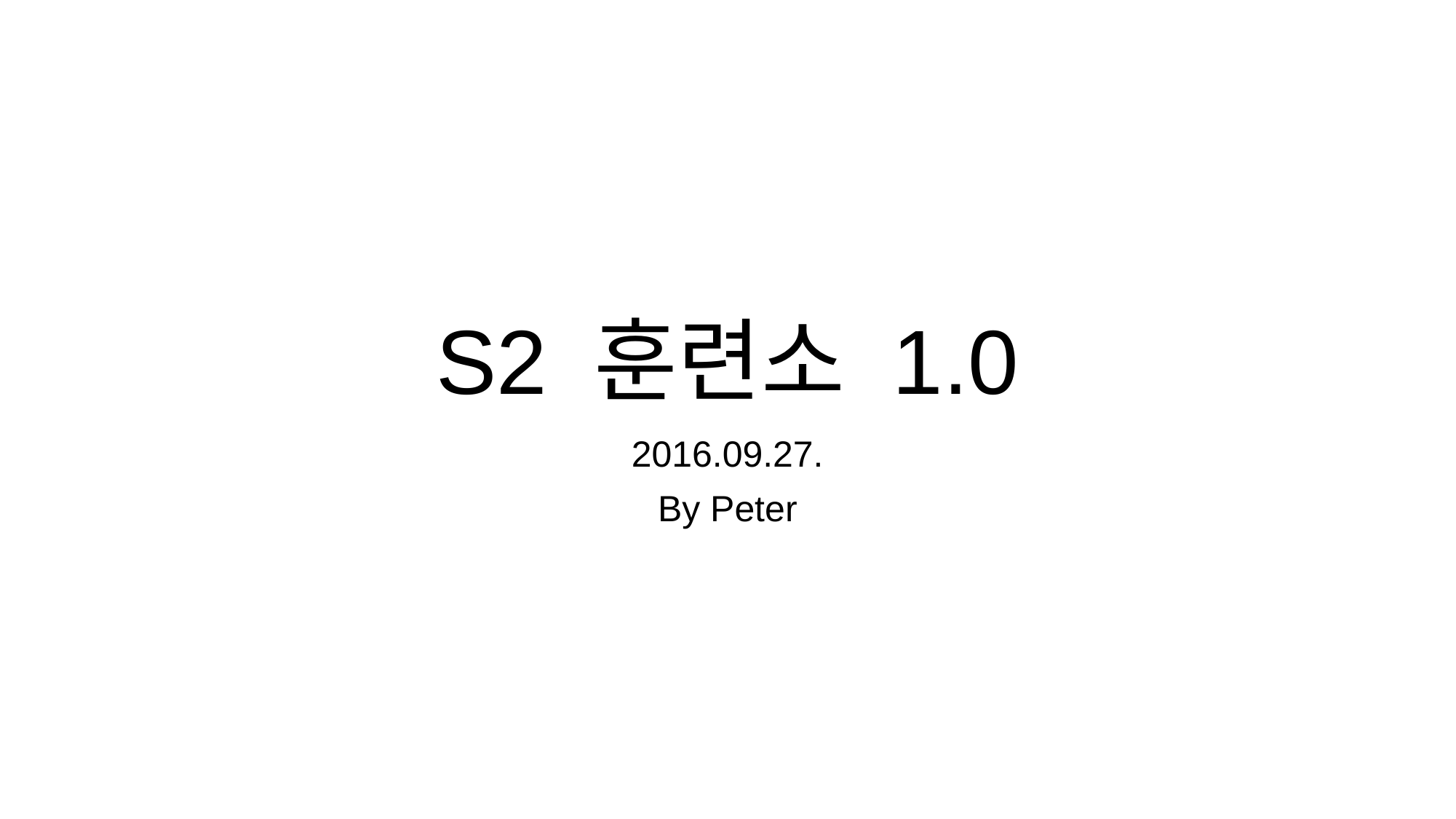

# S2 훈련소 1.0
2016.09.27.
By Peter